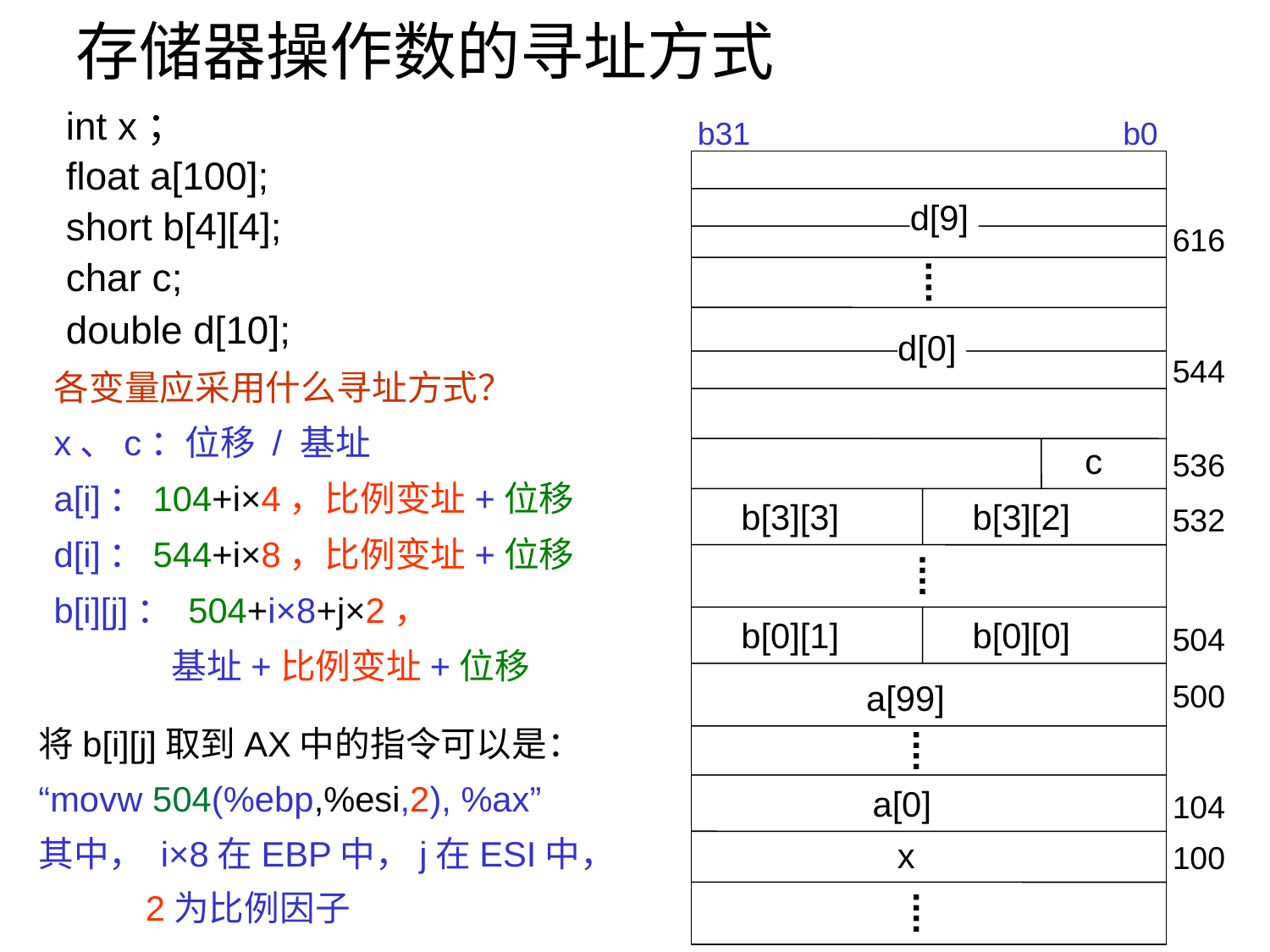

# 存储器操作数的寻址方式
int x；
float a[100];
short b[4][4];
char c;
double d[10];
b31			     b0

d[9]
616

d[0]
544

c

536

b[3][3]

b[3][2]
532

b[0][1]

b[0][0]
504

a[99]
500

a[0]
104
x

100

各变量应采用什么寻址方式？
x、c：位移 / 基址
a[i]：104+i×4，比例变址+位移
d[i]：544+i×8，比例变址+位移
b[i][j]： 504+i×8+j×2，
              基址+比例变址+位移

将b[i][j]取到AX中的指令可以是：
“movw 504(%ebp,%esi,2), %ax”
其中， i×8在EBP中，j在ESI中，
           2为比例因子